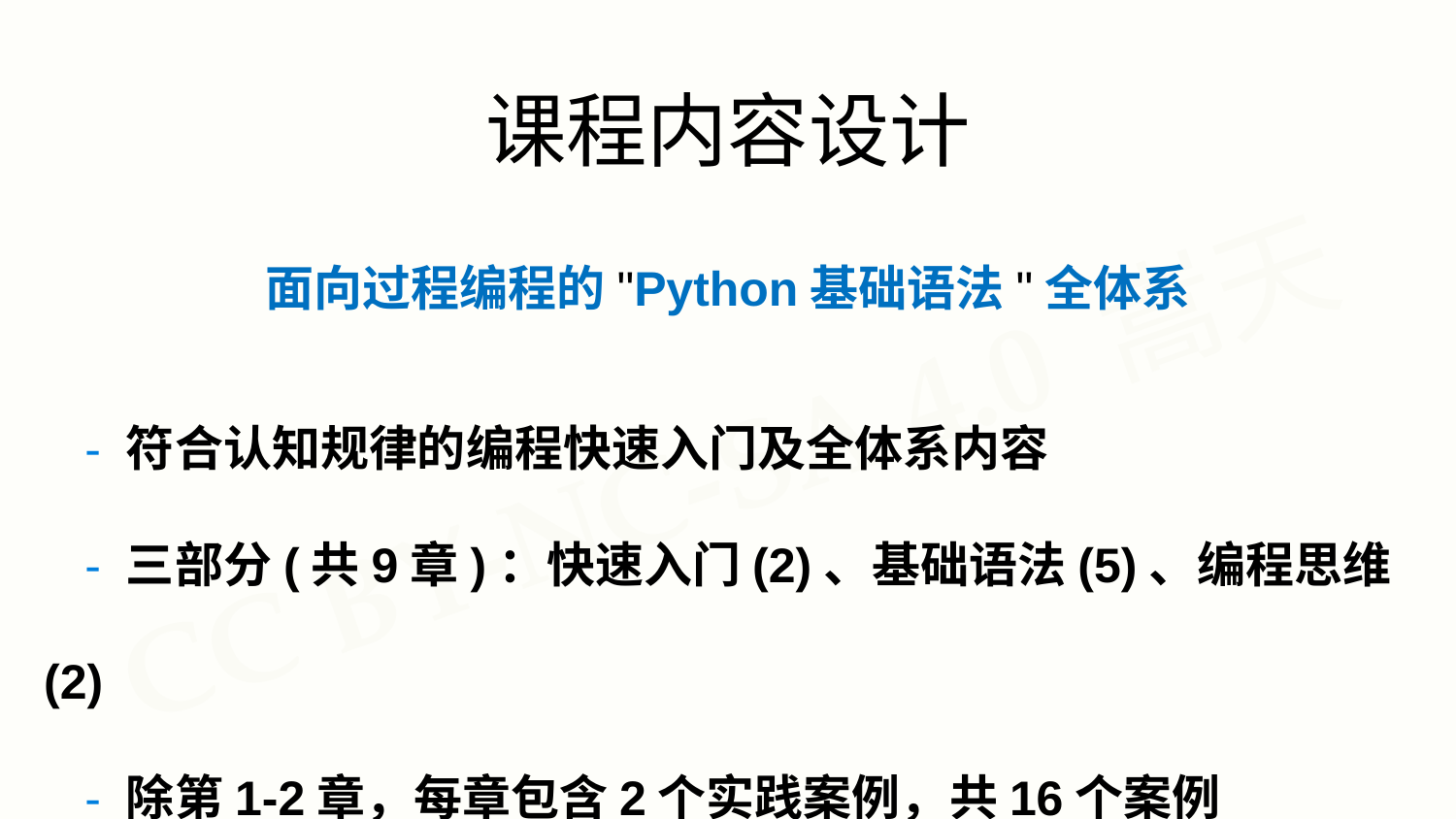

课程内容设计
面向过程编程的"Python基础语法"全体系
   - 符合认知规律的编程快速入门及全体系内容
   - 三部分(共9章)：快速入门(2)、基础语法(5)、编程思维(2)
   - 除第1-2章，每章包含2个实践案例，共16个案例